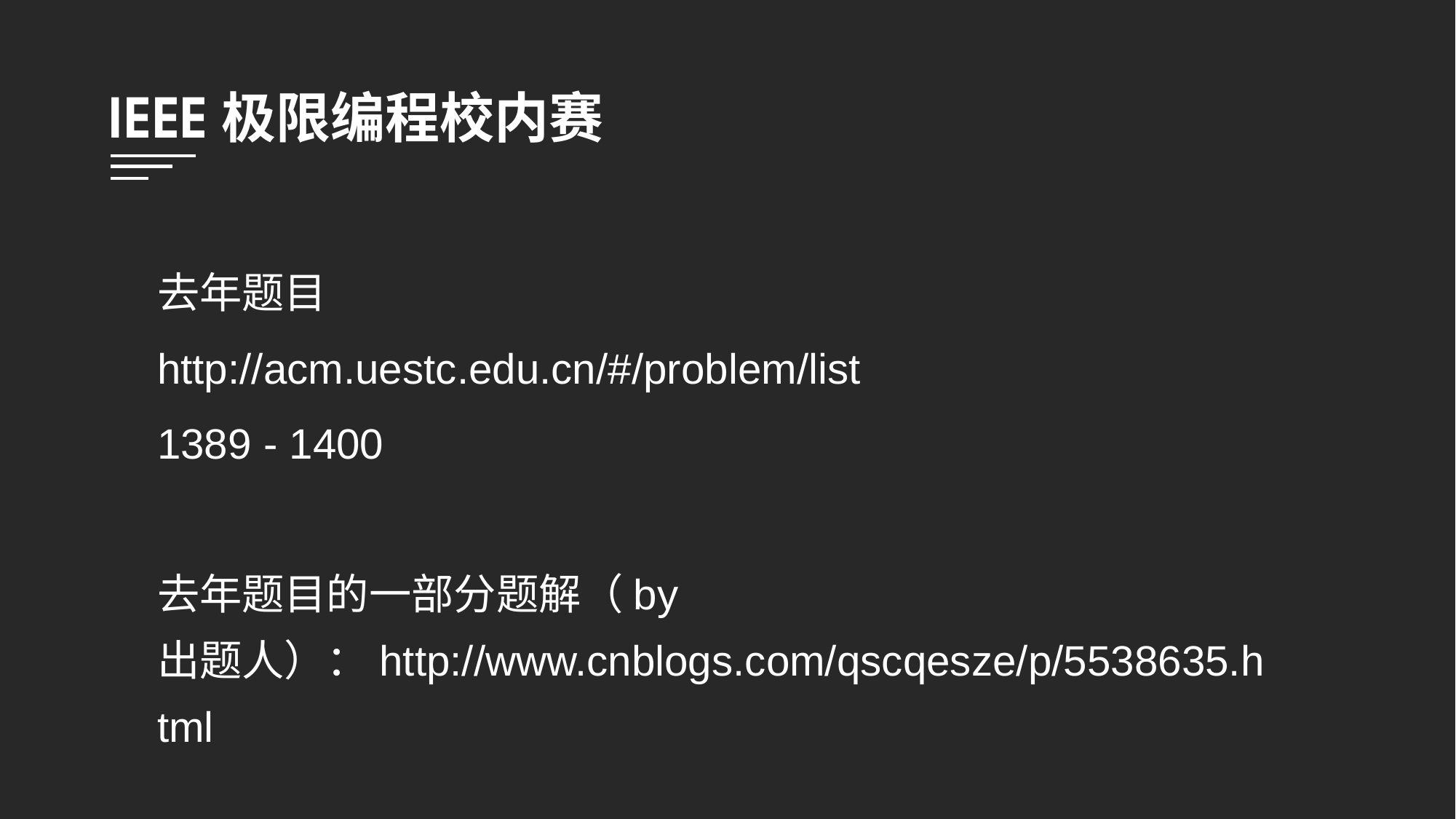

IEEE极限编程校内赛
去年题目
http://acm.uestc.edu.cn/#/problem/list
1389 - 1400

去年题目的一部分题解（by 出题人）：http://www.cnblogs.com/qscqesze/p/5538635.html